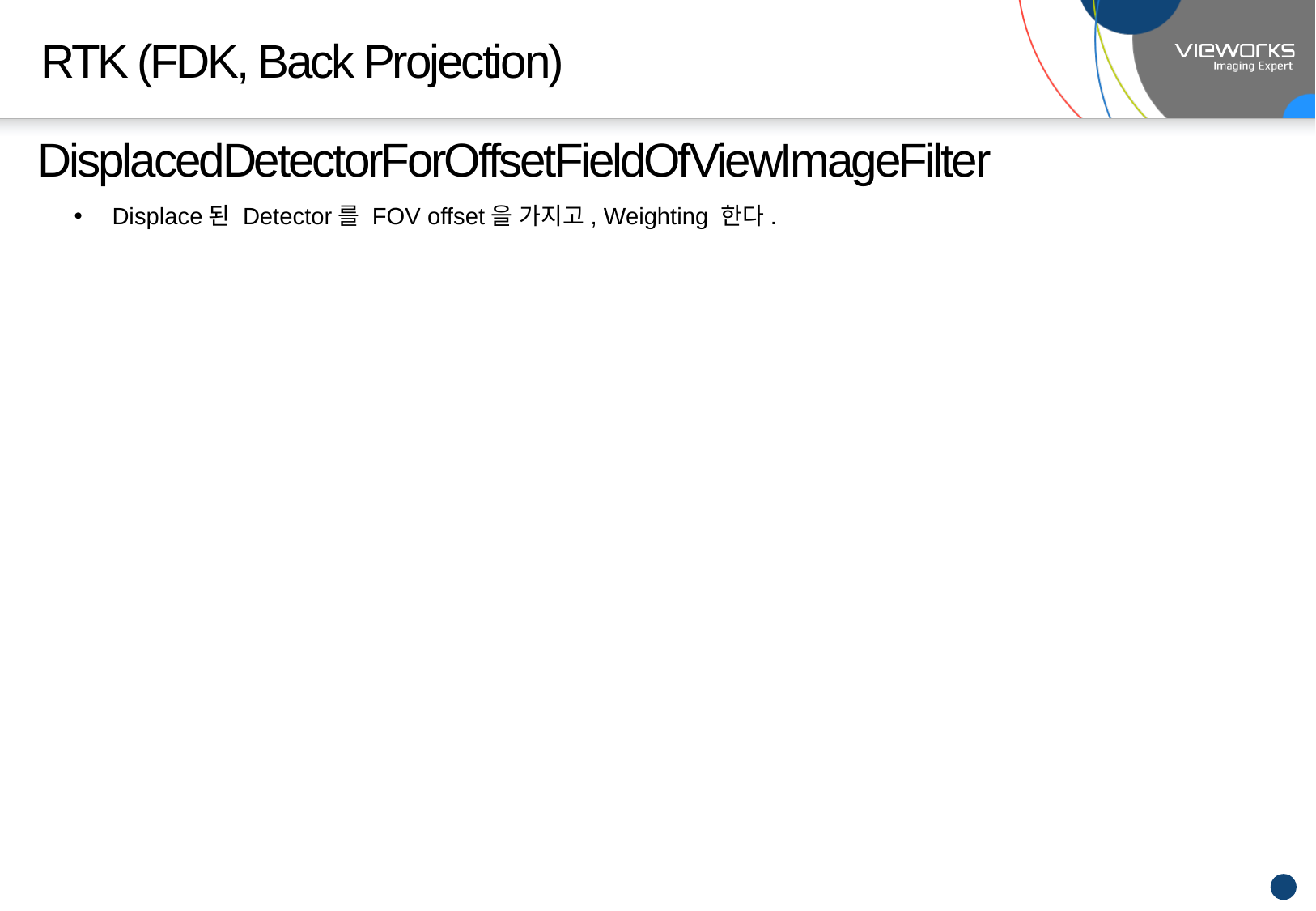

# RTK (FDK, Back Projection)
DisplacedDetectorForOffsetFieldOfViewImageFilter
Displace된 Detector를 FOV offset을 가지고, Weighting 한다.